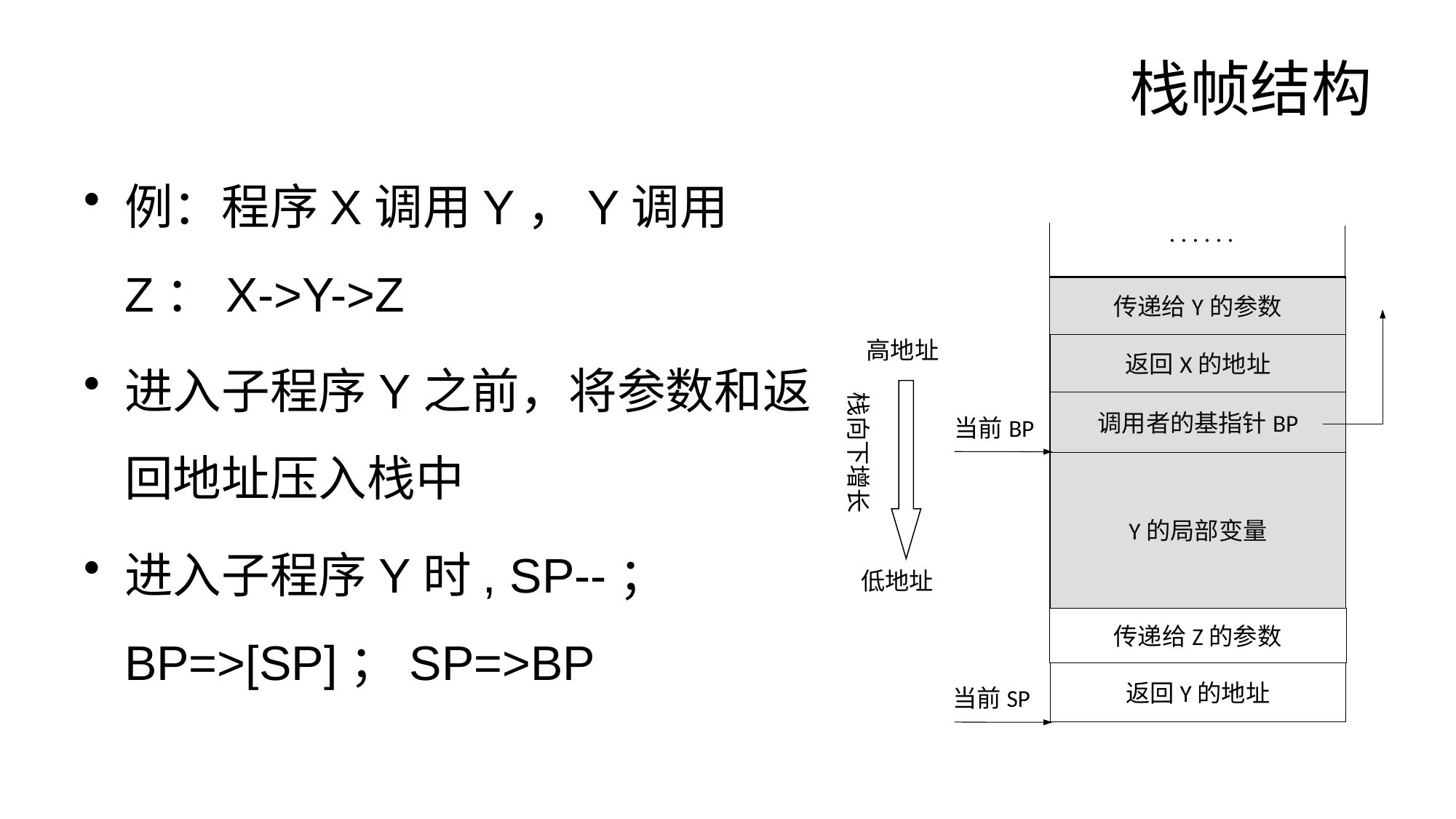

# 栈帧结构
例：程序X调用Y，Y调用Z：X->Y->Z
进入子程序Y之前，将参数和返回地址压入栈中
进入子程序Y时, SP--；BP=>[SP]；SP=>BP
. . . . . .

传递给Y的参数
返回X的地址

调用者的基指针BP
当前BP
Y的局部变量
传递给Z的参数
返回Y的地址
当前SP
高地址

栈向下增长
低地址